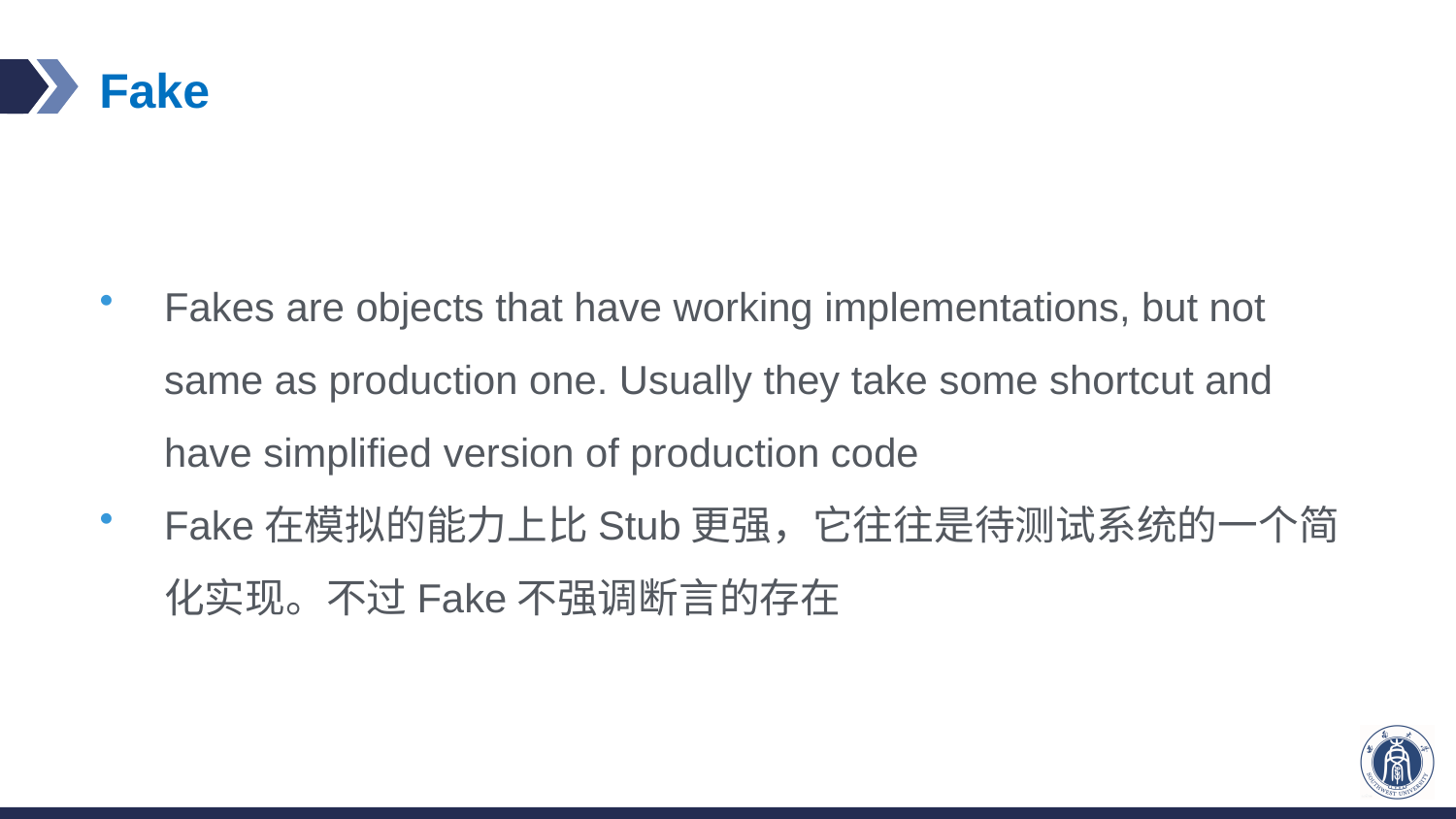

# Fake
Fakes are objects that have working implementations, but not same as production one. Usually they take some shortcut and have simplified version of production code
Fake在模拟的能力上比Stub更强，它往往是待测试系统的一个简化实现。不过Fake不强调断言的存在